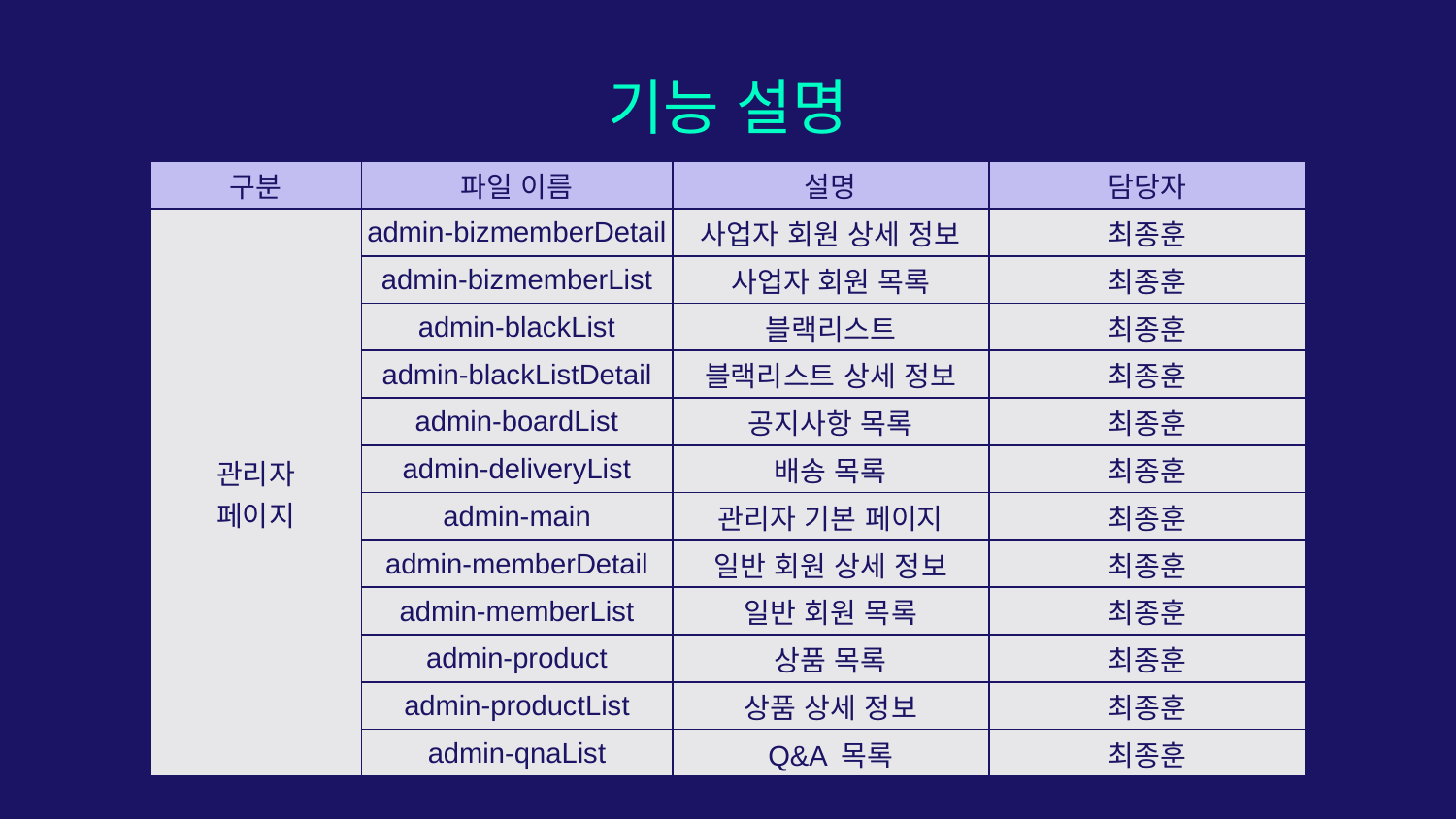

# 기능 설명
| 구분 | 파일 이름 | 설명 | 담당자 |
| --- | --- | --- | --- |
| 관리자 페이지 | admin-bizmemberDetail | 사업자 회원 상세 정보 | 최종훈 |
| 멤버 | admin-bizmemberList | 사업자 회원 목록 | 최종훈 |
|  | admin-blackList | 블랙리스트 | 최종훈 |
|  | admin-blackListDetail | 블랙리스트 상세 정보 | 최종훈 |
|  | admin-boardList | 공지사항 목록 | 최종훈 |
|  | admin-deliveryList | 배송 목록 | 최종훈 |
|  | admin-main | 관리자 기본 페이지 | 최종훈 |
| 쇼핑몰 | admin-memberDetail | 일반 회원 상세 정보 | 최종훈 |
|  | admin-memberList | 일반 회원 목록 | 최종훈 |
|  | admin-product | 상품 목록 | 최종훈 |
|  | admin-productList | 상품 상세 정보 | 최종훈 |
|  | admin-qnaList | Q&A 목록 | 최종훈 |